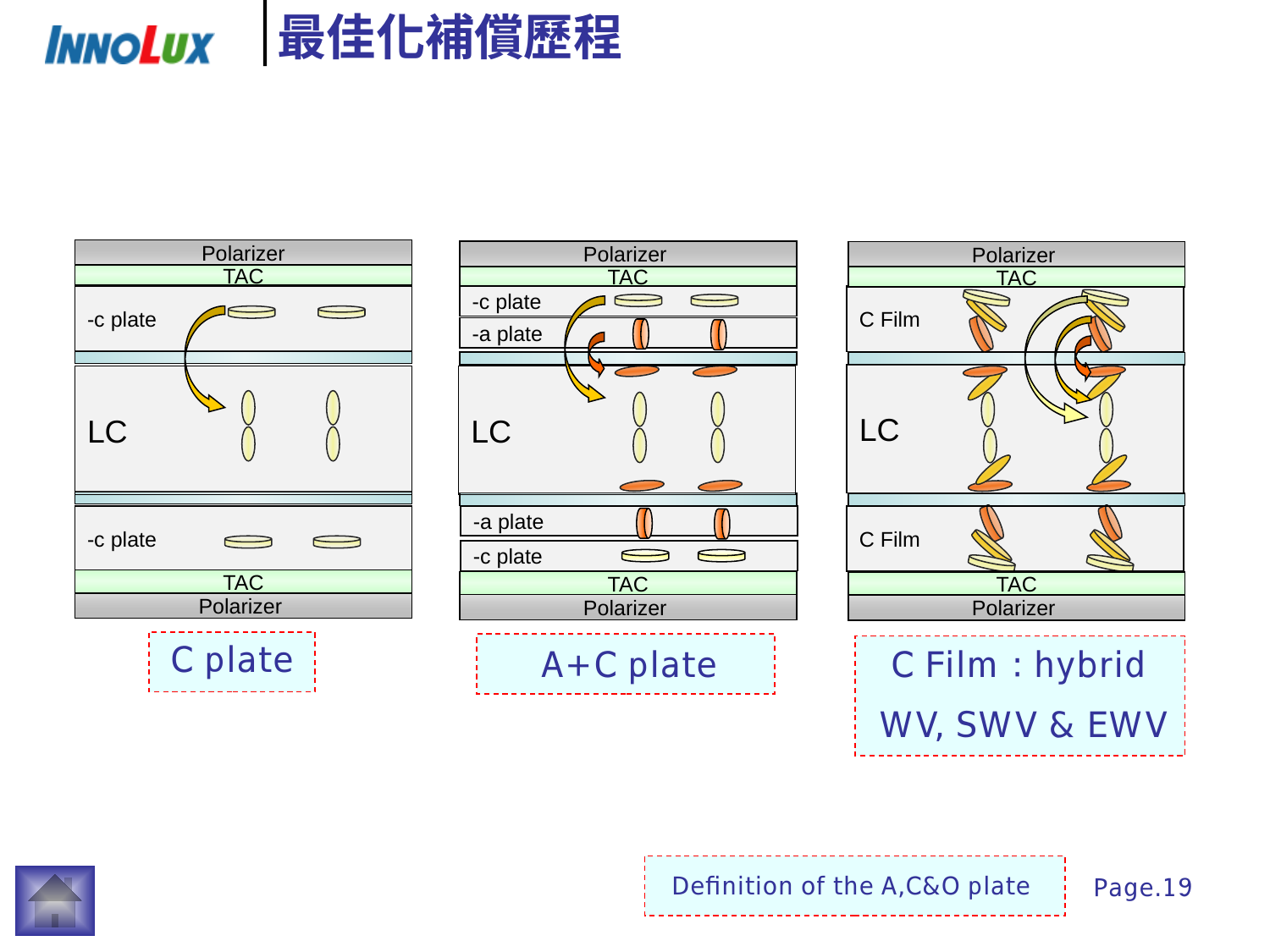

最佳化補償歷程
Polarizer
Polarizer
Polarizer
TAC
TAC
TAC
-c plate
-c plate
C Film

-a plate

LC
LC
LC

-c plate
-a plate
C Film

-c plate

TAC
TAC
TAC
Polarizer
Polarizer
Polarizer
C plate

A+C plate
C Film : hybrid
WV, SWV & EWV

Definition of the A,C&O plate

Page.19